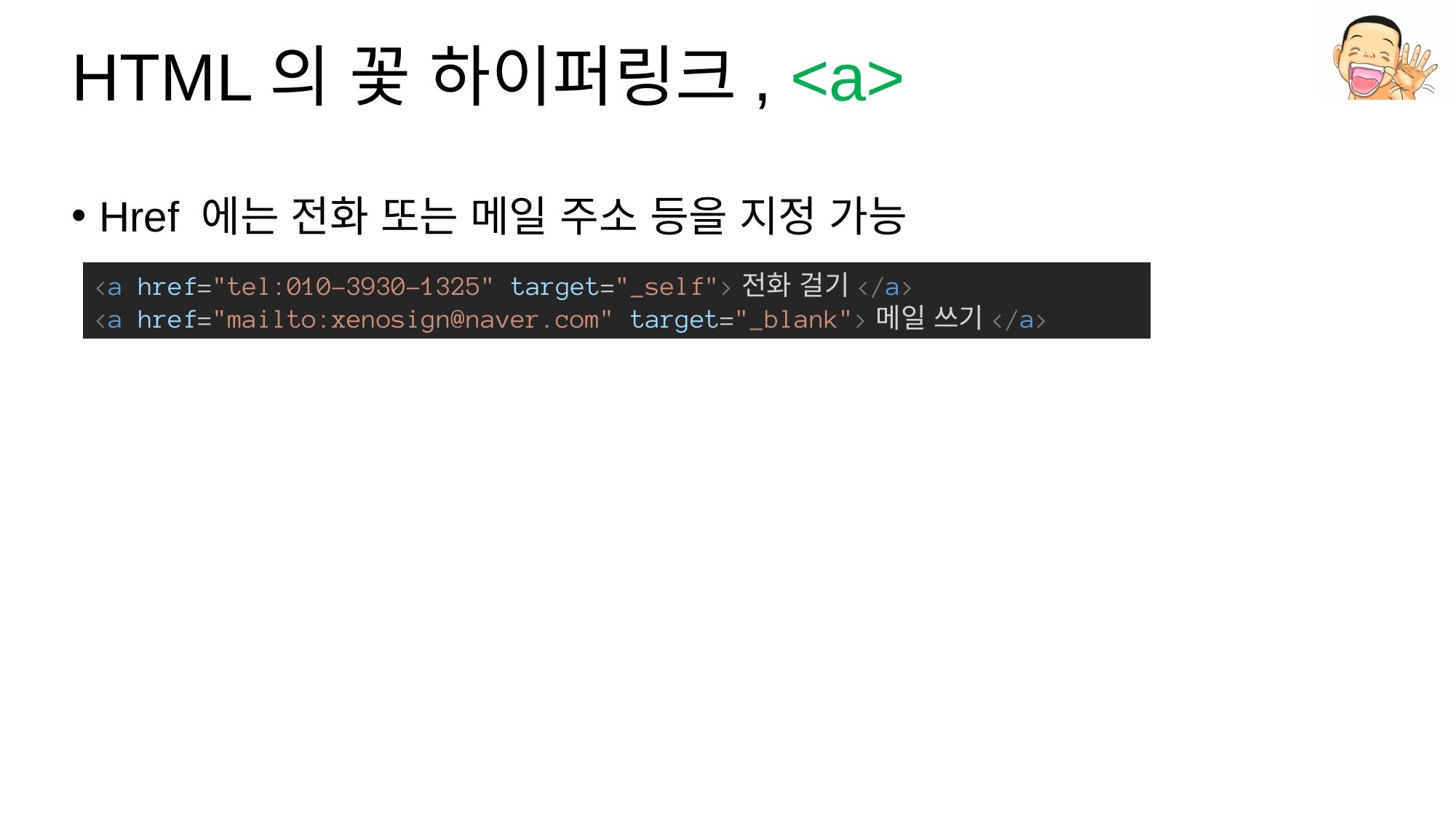

# HTML의 꽃 하이퍼링크, <a>
Href 에는 전화 또는 메일 주소 등을 지정 가능
<a href="tel:010-3930-1325" target="_self">전화 걸기</a>
<a href="mailto:xenosign@naver.com" target="_blank">메일 쓰기</a>